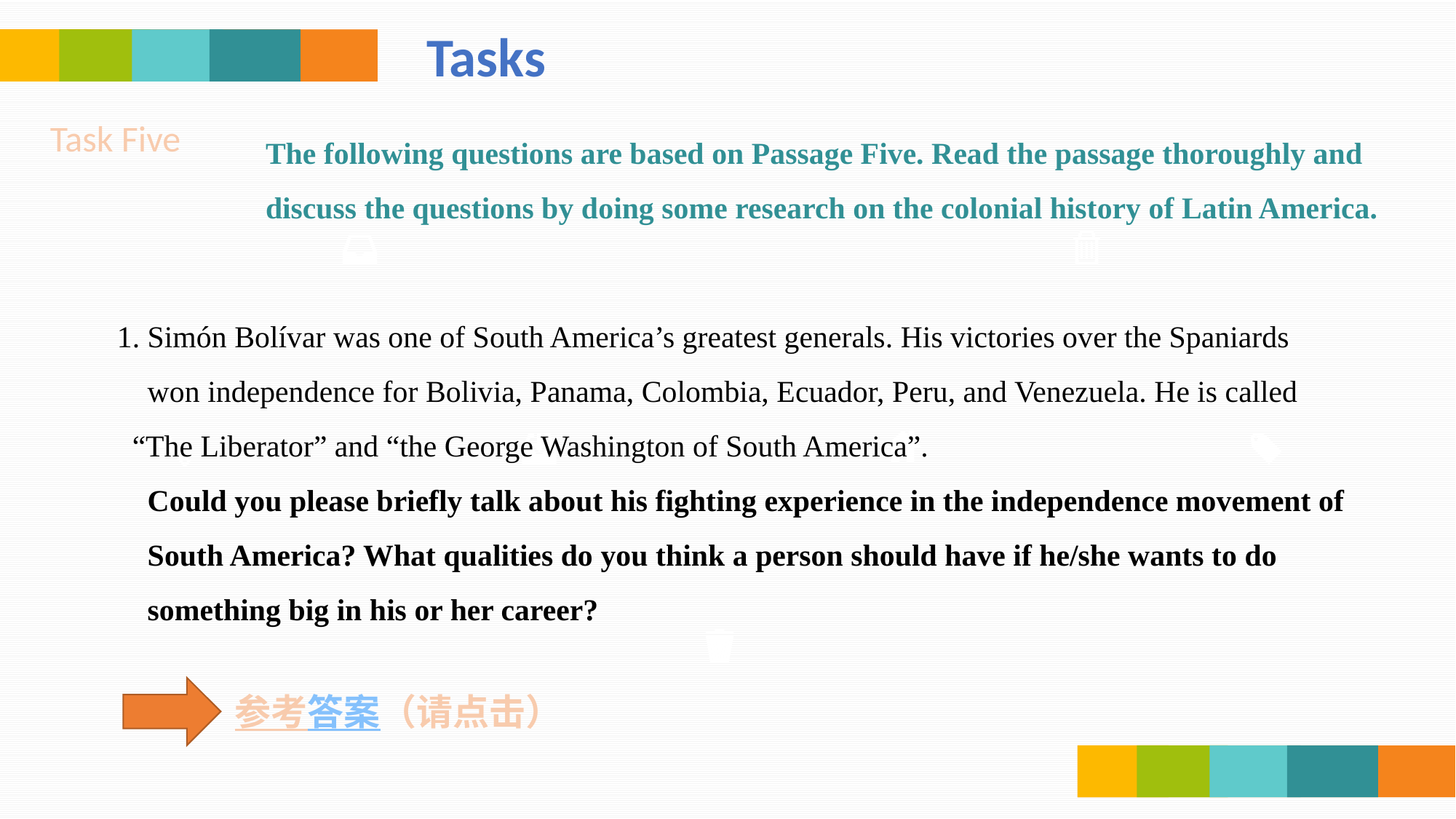

Tasks

Task Five
The following questions are based on Passage Five. Read the passage thoroughly and discuss the questions by doing some research on the colonial history of Latin America.

1. Simón Bolívar was one of South America’s greatest generals. His victories over the Spaniards
    won independence for Bolivia, Panama, Colombia, Ecuador, Peru, and Venezuela. He is called
  “The Liberator” and “the George Washington of South America”.
    Could you please briefly talk about his fighting experience in the independence movement of
    South America? What qualities do you think a person should have if he/she wants to do
    something big in his or her career?

参考答案（请点击）